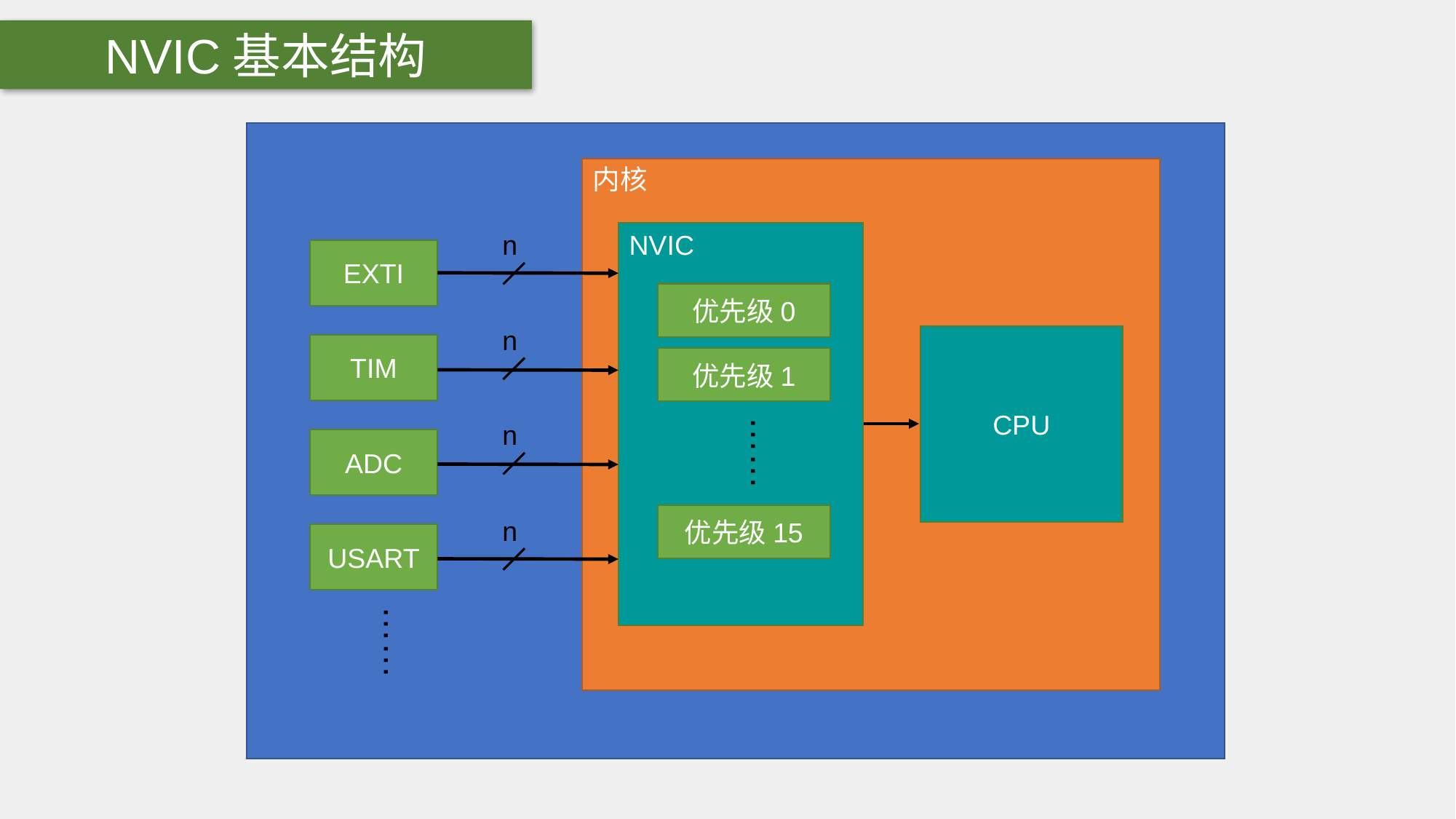

NVIC基本结构

内核

n
NVIC

EXTI
优先级0
n
CPU
TIM
优先级1
n
……
ADC
优先级15
n
USART
……